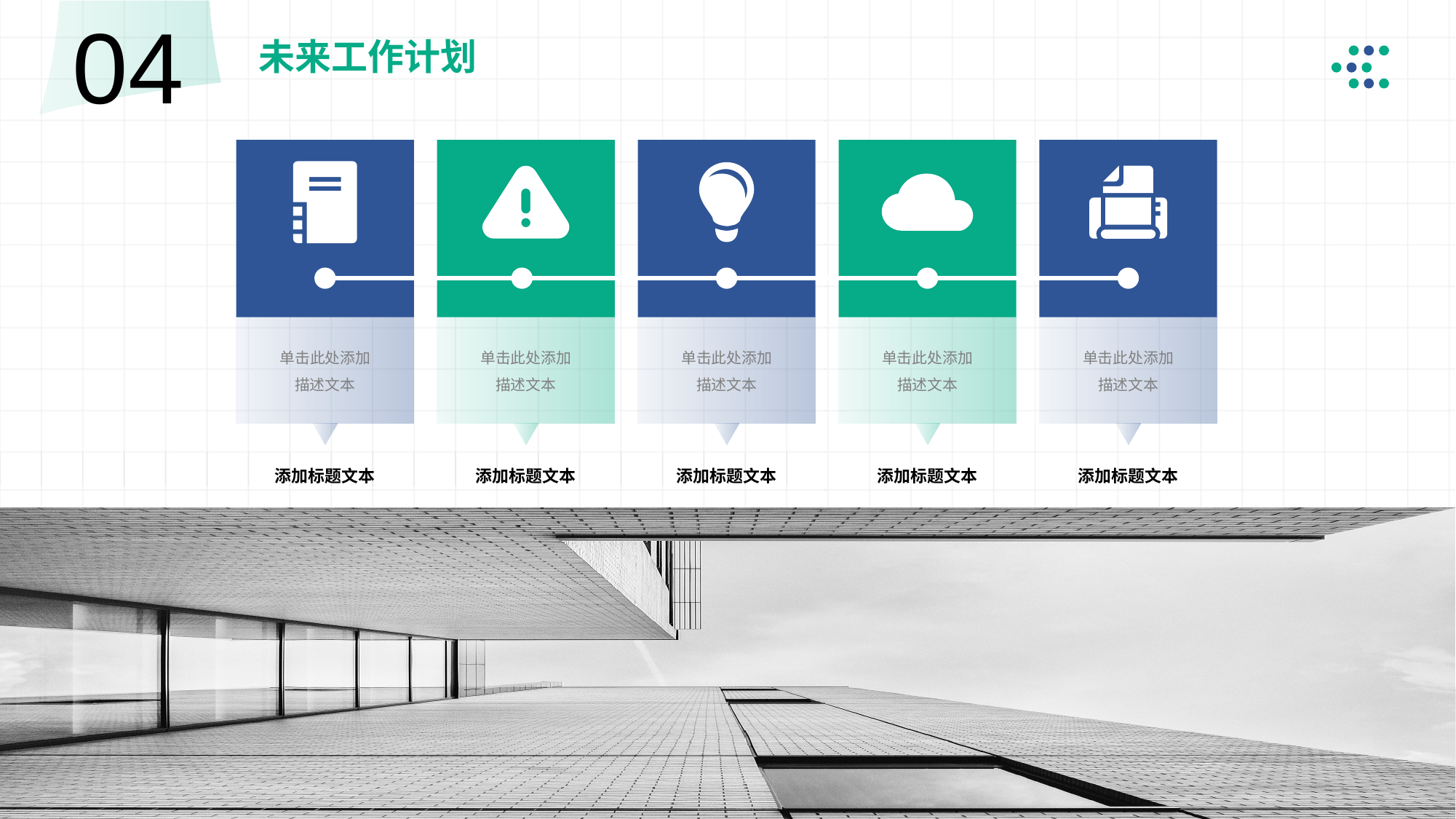

04
未来工作计划

单击此处添加描述文本
单击此处添加描述文本
单击此处添加描述文本
单击此处添加描述文本
单击此处添加描述文本

添加标题文本
添加标题文本
添加标题文本
添加标题文本
添加标题文本